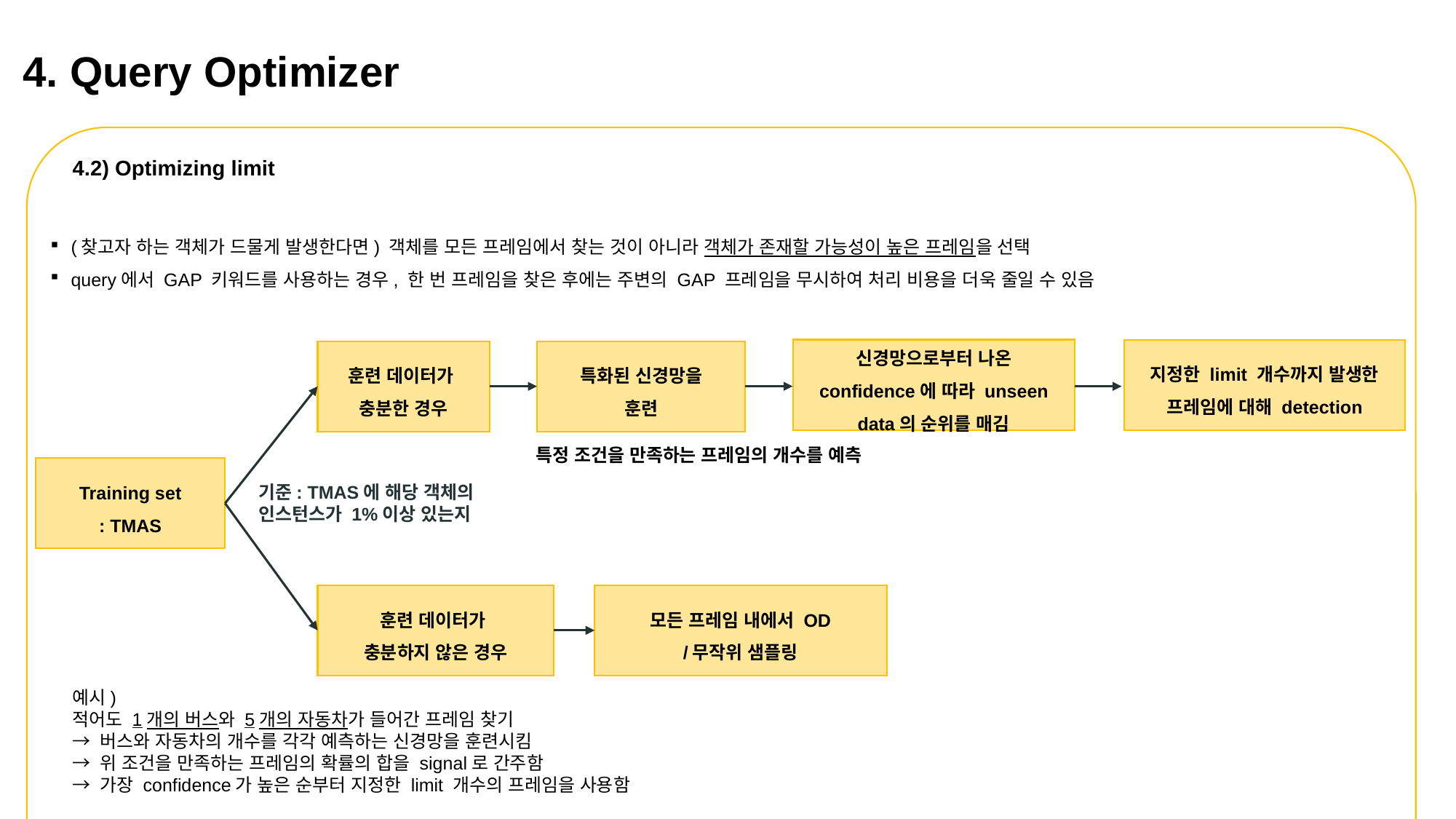

4. Query Optimizer

4.2) Optimizing limit
(찾고자 하는 객체가 드물게 발생한다면) 객체를 모든 프레임에서 찾는 것이 아니라 객체가 존재할 가능성이 높은 프레임을 선택
query에서 GAP 키워드를 사용하는 경우, 한 번 프레임을 찾은 후에는 주변의 GAP 프레임을 무시하여 처리 비용을 더욱 줄일 수 있음

신경망으로부터 나온 confidence에 따라 unseen data의 순위를 매김
지정한 limit 개수까지 발생한 프레임에 대해 detection
훈련 데이터가
충분한 경우
특화된 신경망을
훈련
특정 조건을 만족하는 프레임의 개수를 예측
Training set
: TMAS
기준: TMAS에 해당 객체의 인스턴스가 1%이상 있는지
훈련 데이터가
충분하지 않은 경우
모든 프레임 내에서 OD
/무작위 샘플링
예시)
적어도 1개의 버스와 5개의 자동차가 들어간 프레임 찾기
→ 버스와 자동차의 개수를 각각 예측하는 신경망을 훈련시킴
→ 위 조건을 만족하는 프레임의 확률의 합을 signal로 간주함
→ 가장 confidence가 높은 순부터 지정한 limit 개수의 프레임을 사용함